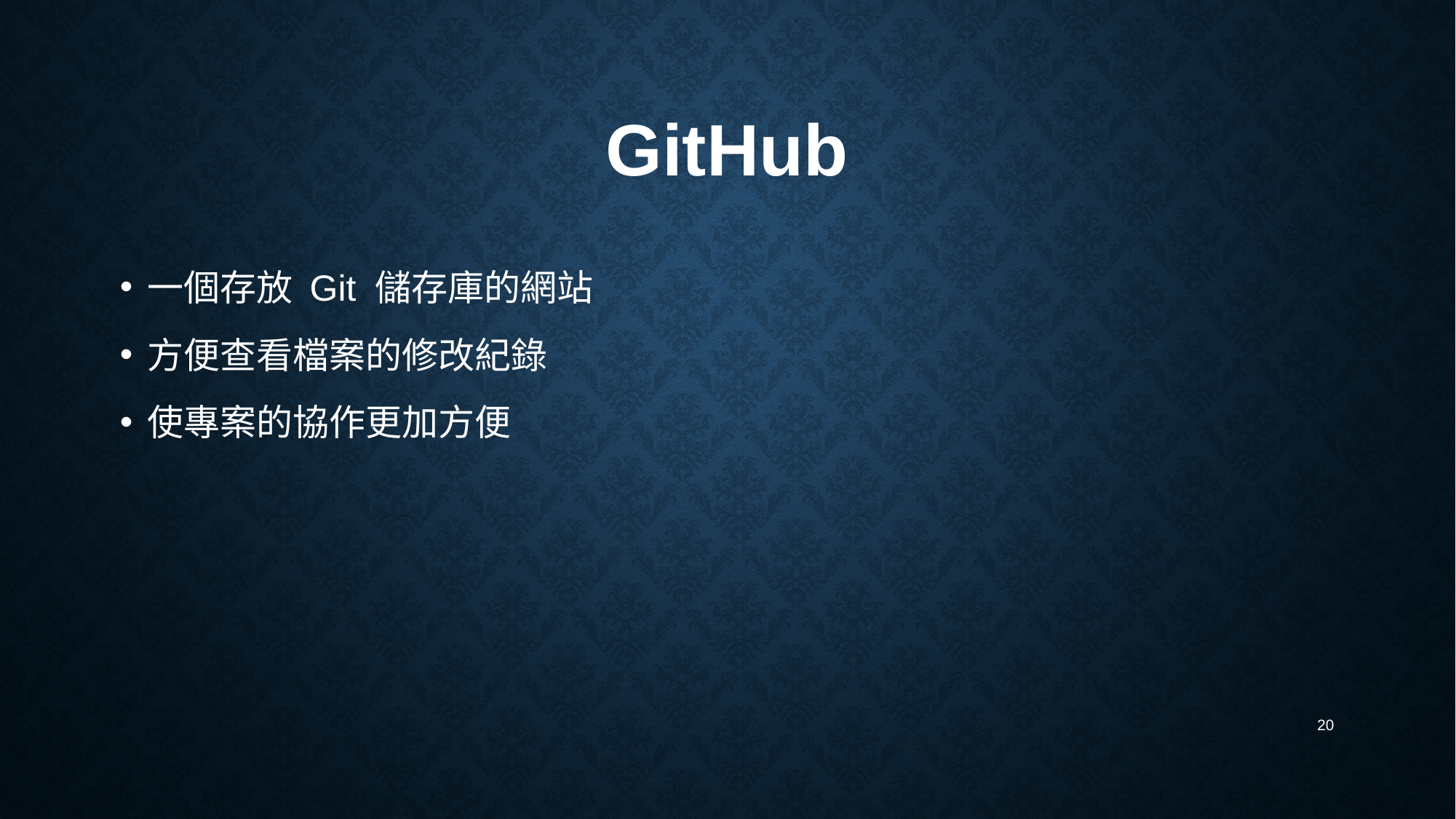

# GitHub
一個存放 Git 儲存庫的網站
方便查看檔案的修改紀錄
使專案的協作更加方便
20